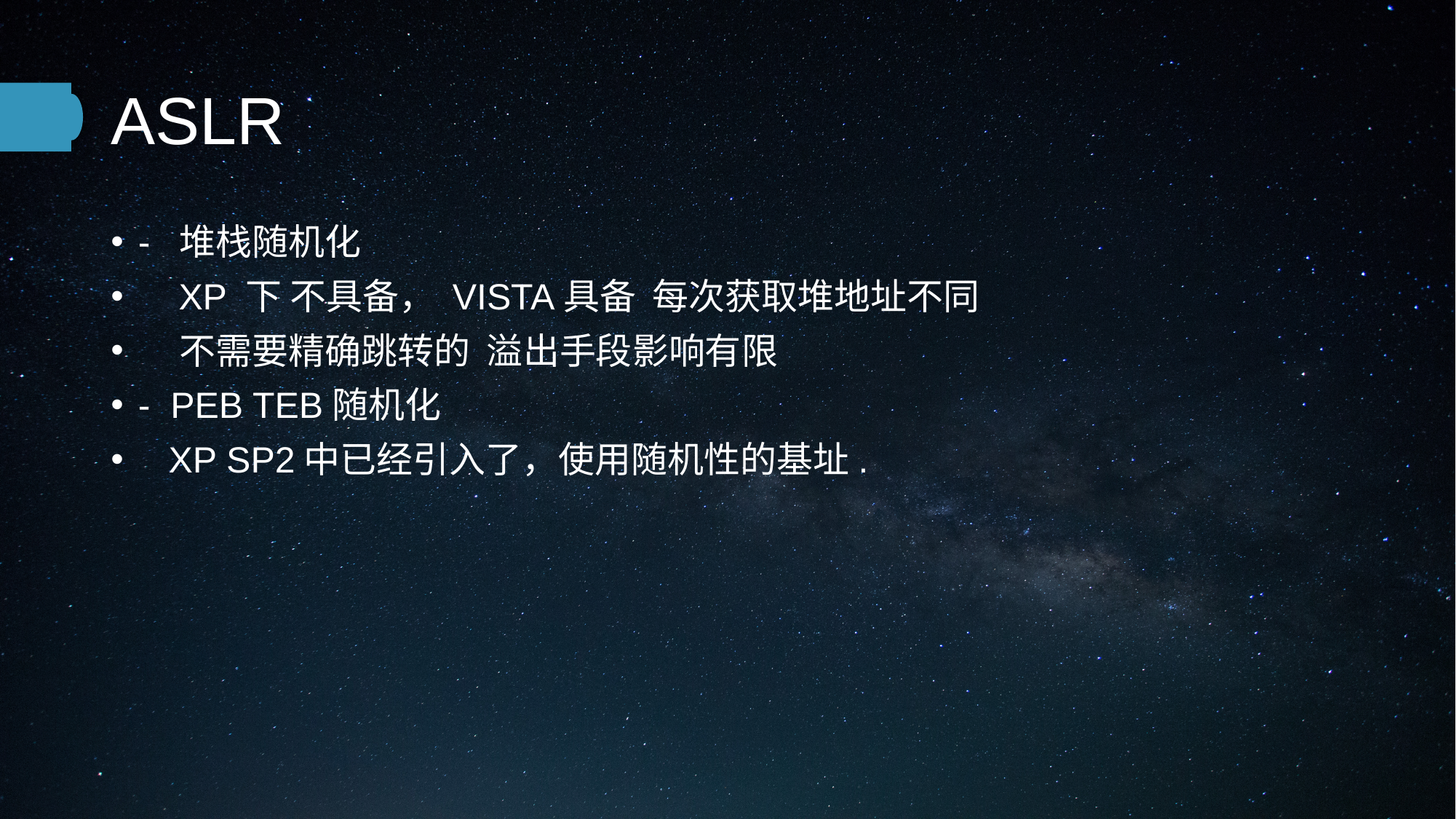

# ASLR
-  堆栈随机化
    XP 下 不具备， VISTA具备  每次获取堆地址不同
    不需要精确跳转的  溢出手段影响有限
-  PEB TEB随机化
   XP SP2中已经引入了，使用随机性的基址.